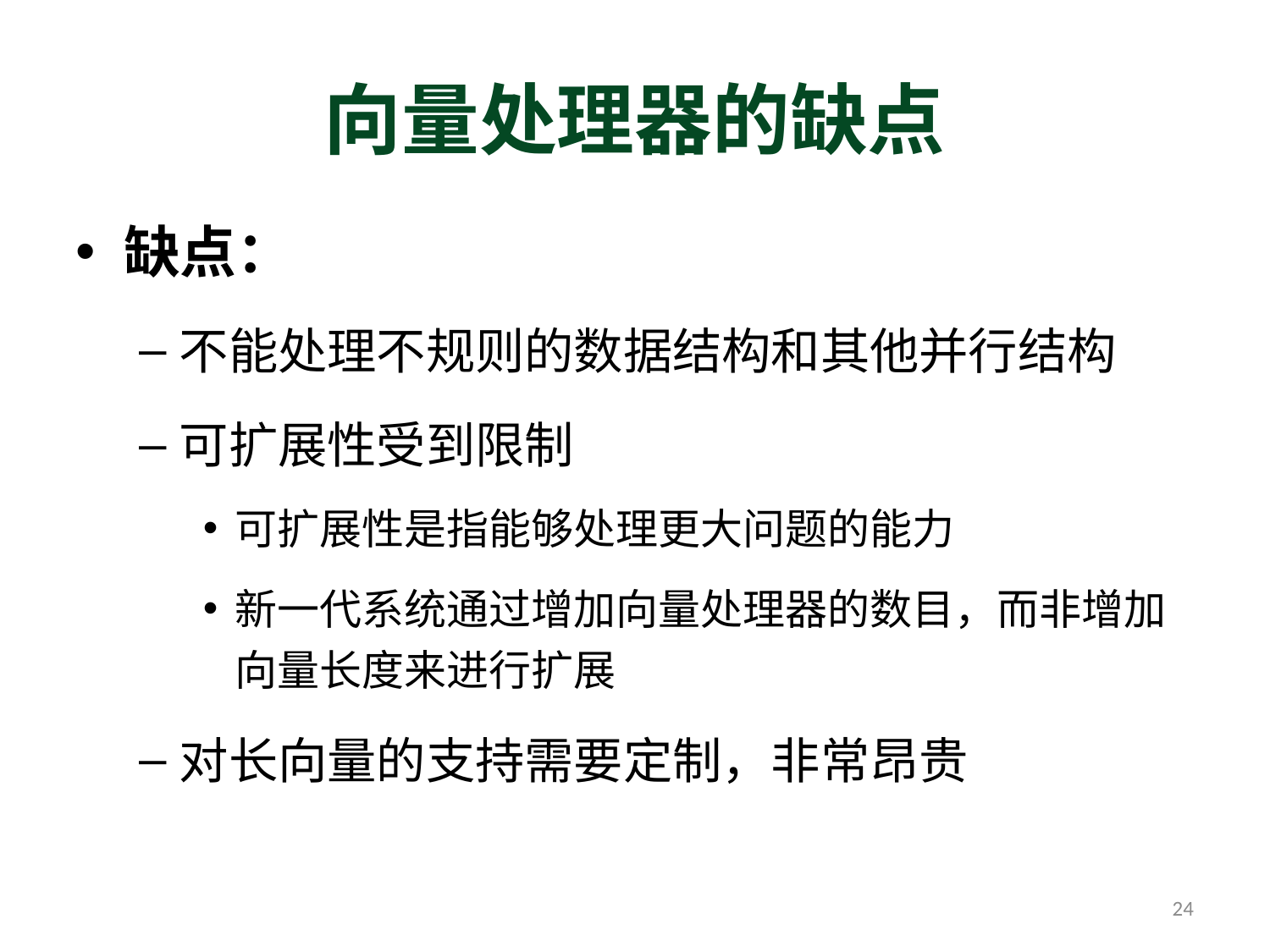

# 向量处理器的缺点
缺点：
不能处理不规则的数据结构和其他并行结构
可扩展性受到限制
可扩展性是指能够处理更大问题的能力
新一代系统通过增加向量处理器的数目，而非增加向量长度来进行扩展
对长向量的支持需要定制，非常昂贵

24